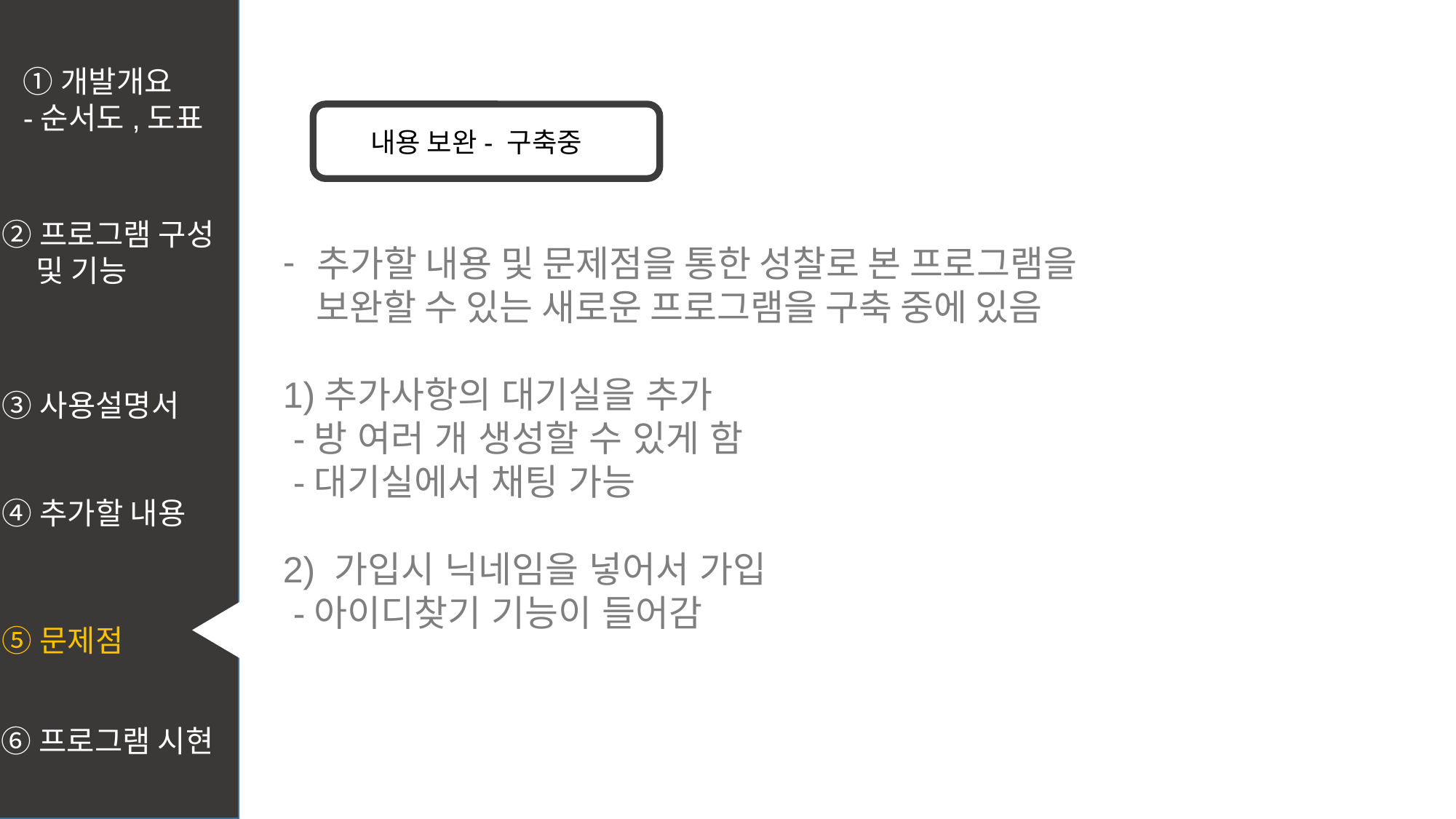

①개발개요
-순서도,도표
 내용 보완- 구축중
②프로그램 구성
    및 기능

추가할 내용 및 문제점을 통한 성찰로 본 프로그램을
   보완할 수 있는 새로운 프로그램을 구축 중에 있음

1)추가사항의 대기실을 추가
 -방 여러 개 생성할 수 있게 함
 -대기실에서 채팅 가능

2) 가입시 닉네임을 넣어서 가입
 -아이디찾기 기능이 들어감

③사용설명서
④추가할 내용
⑤문제점

⑥프로그램 시현